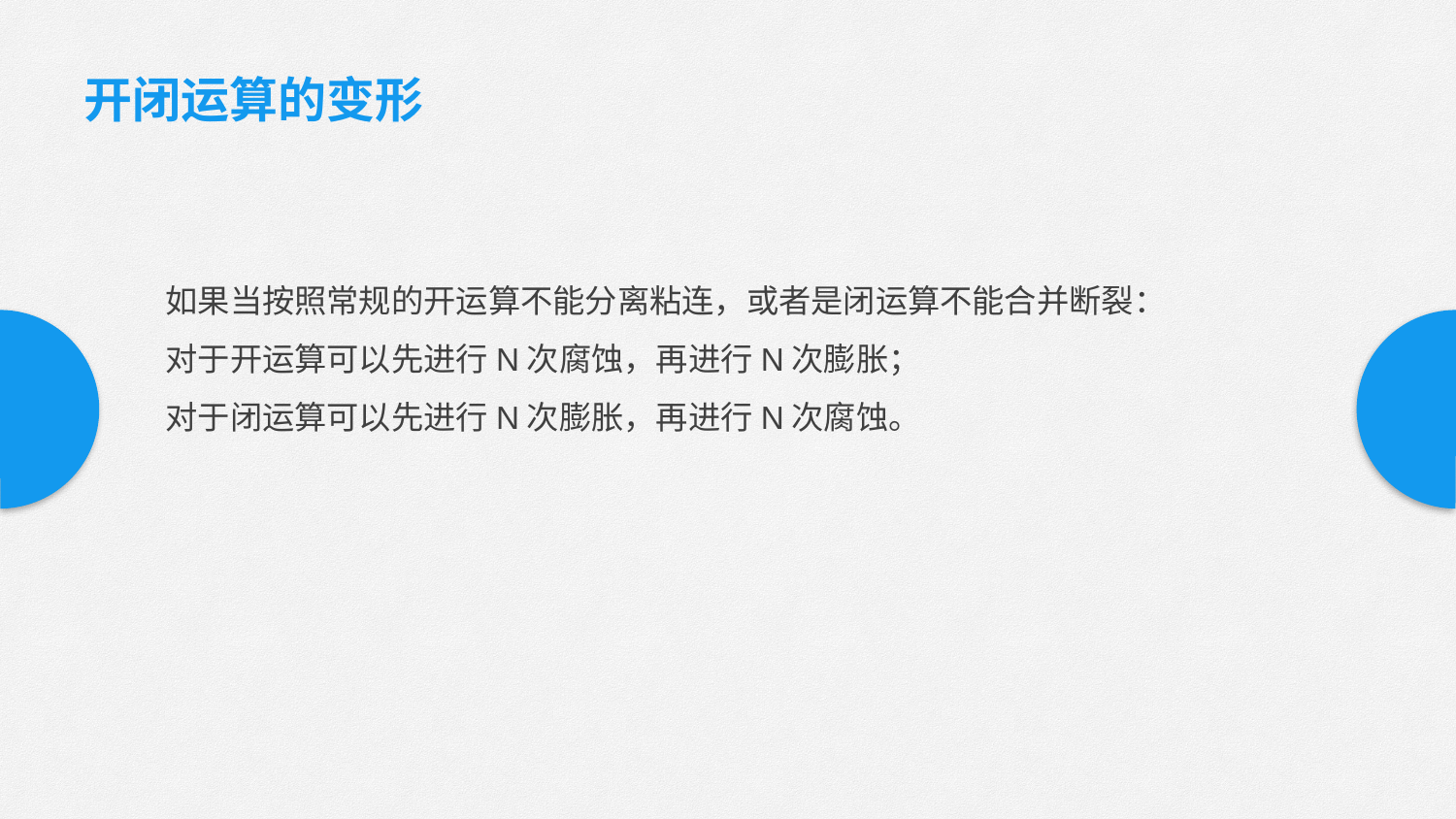

开闭运算的变形
如果当按照常规的开运算不能分离粘连，或者是闭运算不能合并断裂：
对于开运算可以先进行N次腐蚀，再进行N次膨胀；
对于闭运算可以先进行N次膨胀，再进行N次腐蚀。